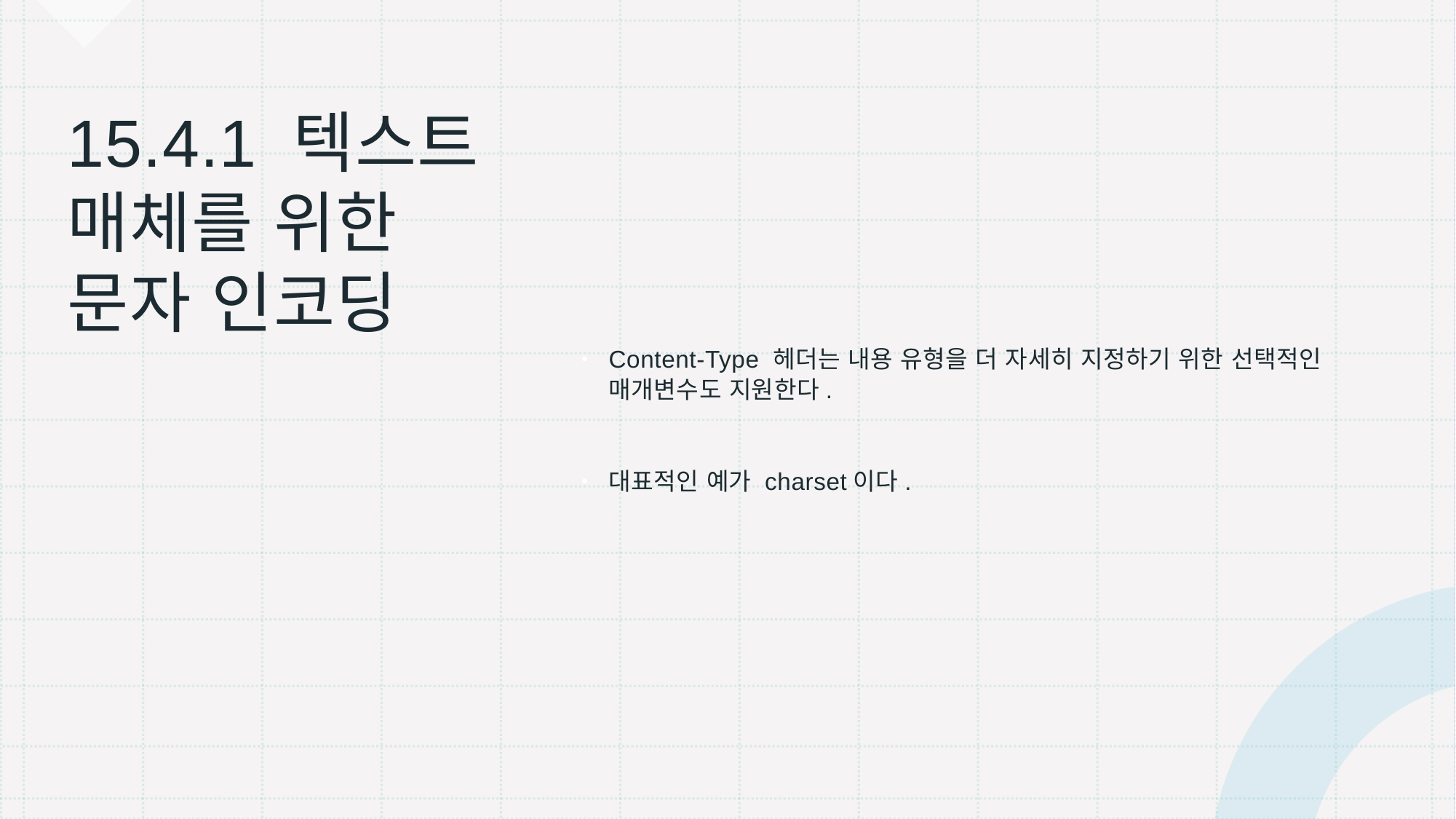

Content-Type 헤더는 내용 유형을 더 자세히 지정하기 위한 선택적인 매개변수도 지원한다.

대표적인 예가 charset이다.
# 15.4.1 텍스트 매체를 위한 문자 인코딩